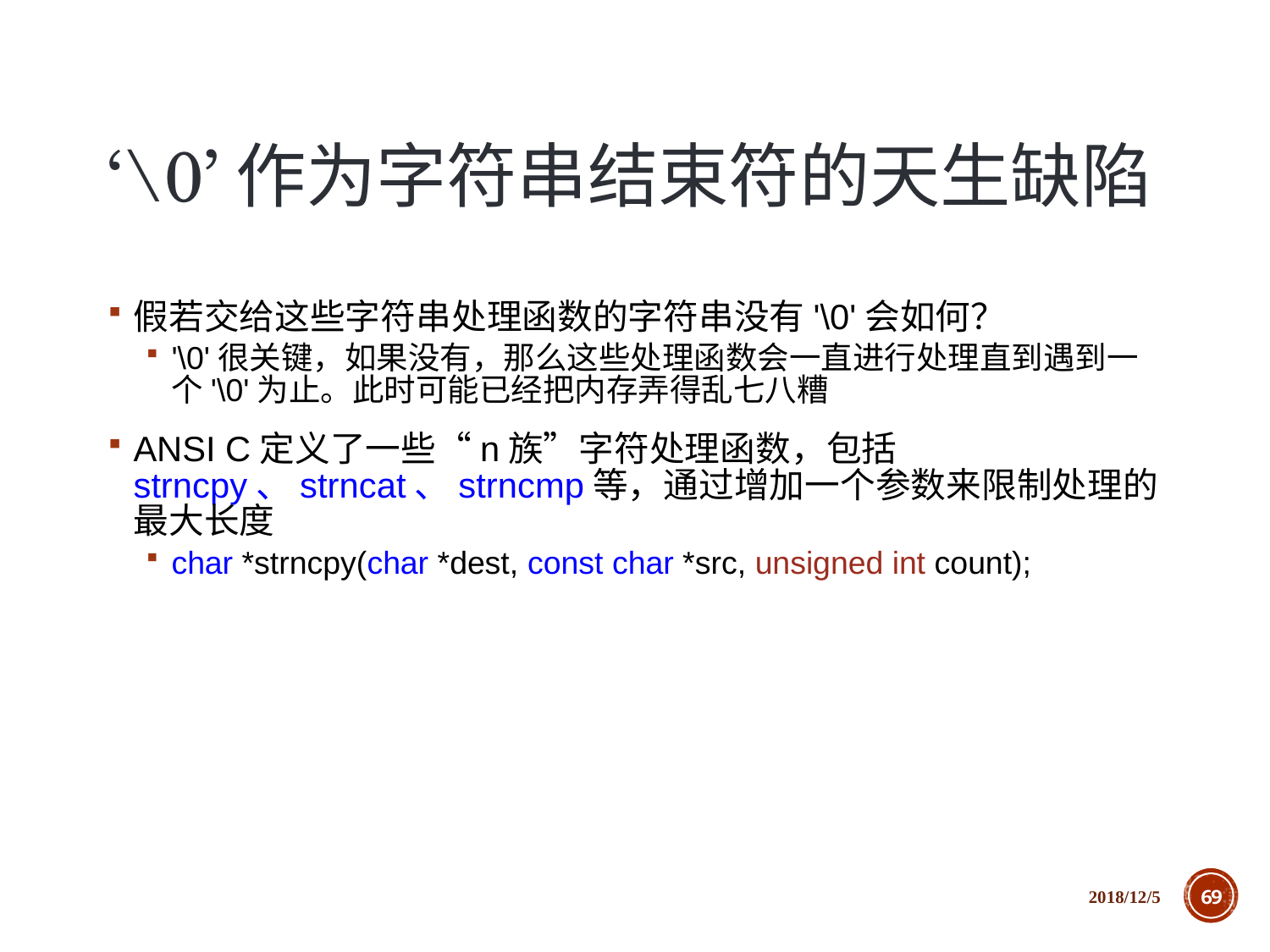

# ‘\0’作为字符串结束符的天生缺陷
假若交给这些字符串处理函数的字符串没有'\0'会如何？
'\0'很关键，如果没有，那么这些处理函数会一直进行处理直到遇到一个'\0'为止。此时可能已经把内存弄得乱七八糟
ANSI C定义了一些“n族”字符处理函数，包括strncpy、strncat、strncmp等，通过增加一个参数来限制处理的最大长度
char *strncpy(char *dest, const char *src, unsigned int count);
2018/12/5
69